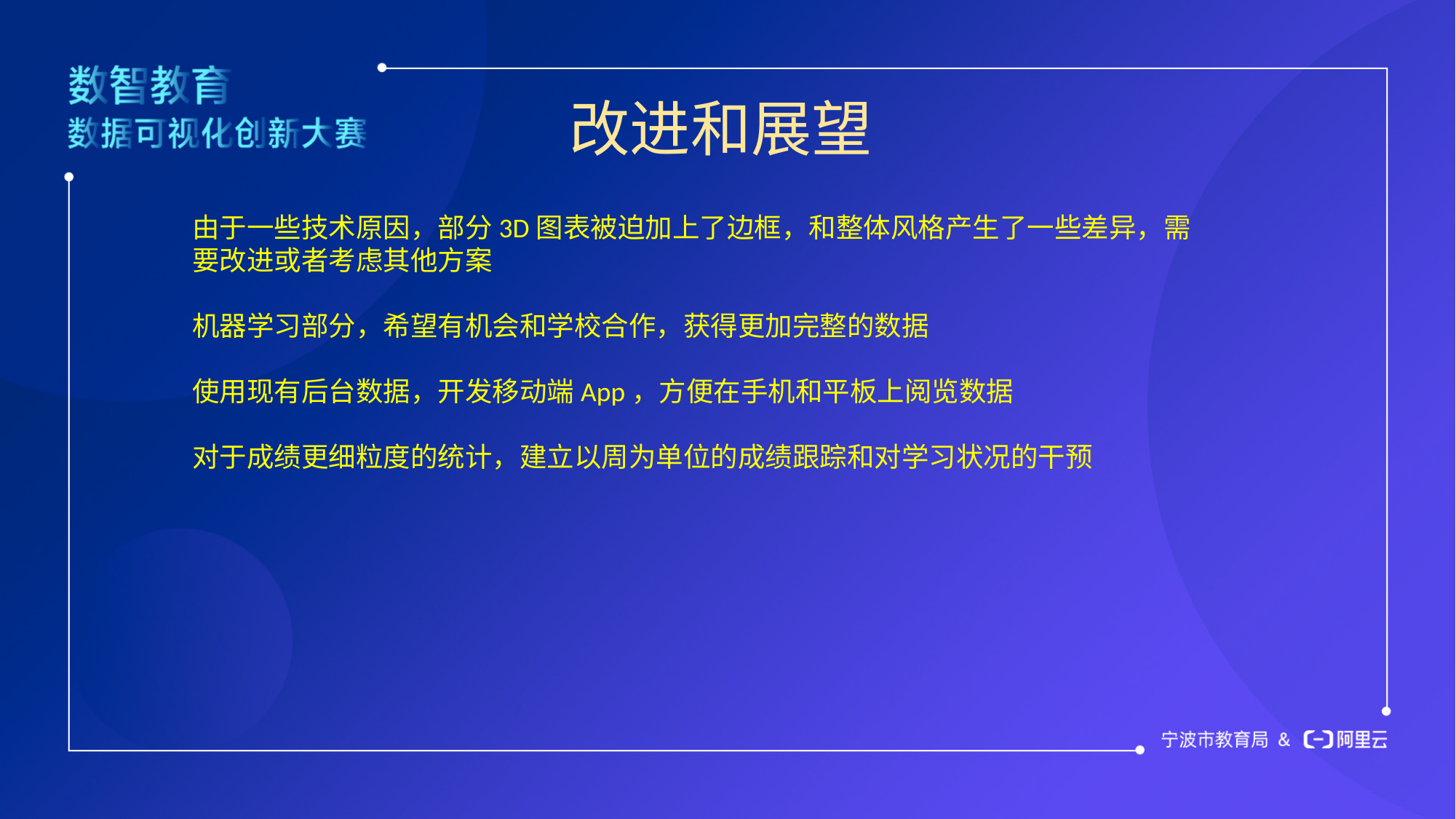

改进和展望
由于一些技术原因，部分3D图表被迫加上了边框，和整体风格产生了一些差异，需要改进或者考虑其他方案

机器学习部分，希望有机会和学校合作，获得更加完整的数据

使用现有后台数据，开发移动端App，方便在手机和平板上阅览数据

对于成绩更细粒度的统计，建立以周为单位的成绩跟踪和对学习状况的干预